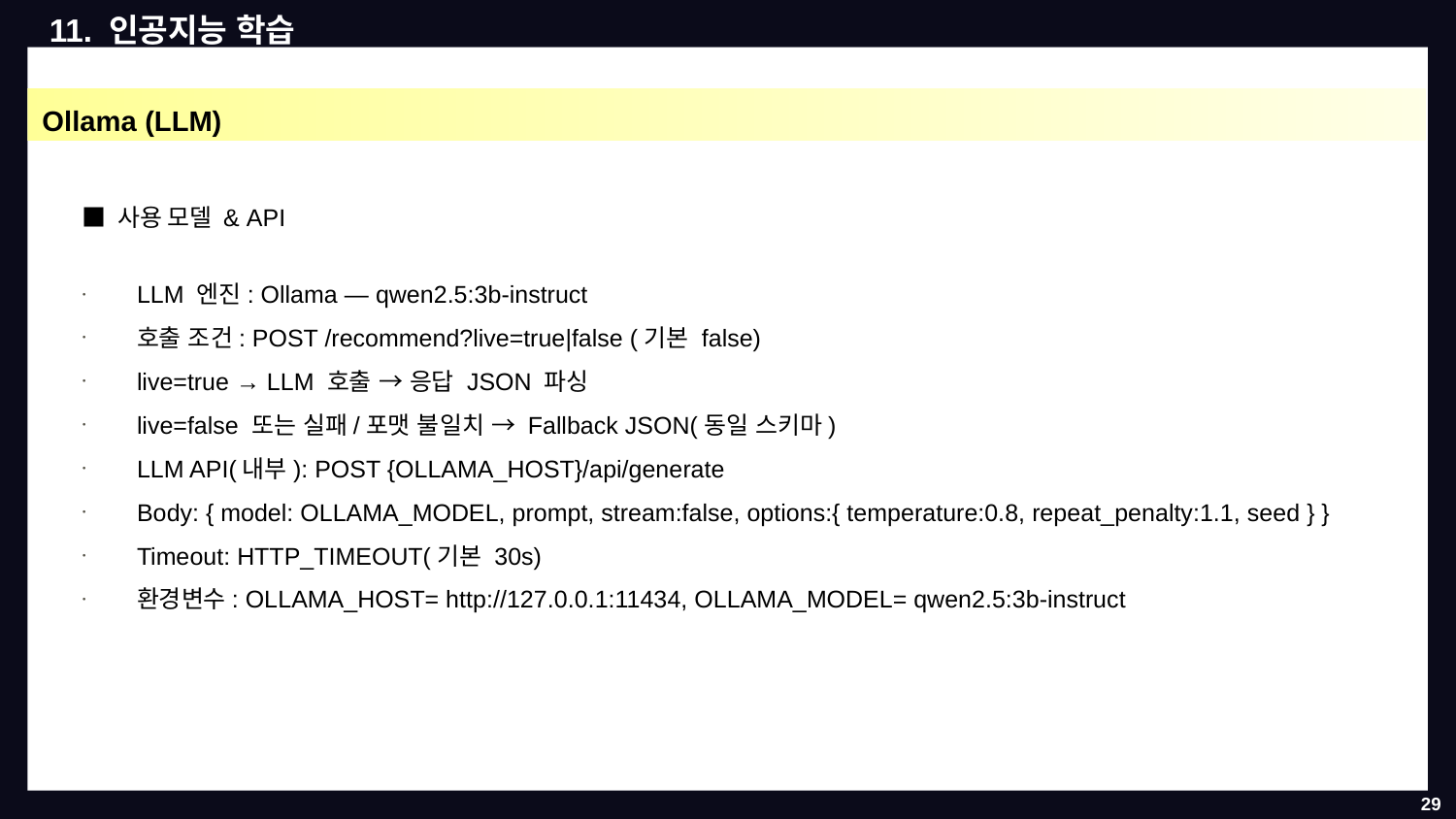

11. 인공지능 학습
Ollama (LLM)
■ 사용 모델 & API

LLM 엔진: Ollama — qwen2.5:3b-instruct
호출 조건: POST /recommend?live=true|false (기본 false)
live=true → LLM 호출 → 응답 JSON 파싱
live=false 또는 실패/포맷 불일치 → Fallback JSON(동일 스키마)
LLM API(내부): POST {OLLAMA_HOST}/api/generate
Body: { model: OLLAMA_MODEL, prompt, stream:false, options:{ temperature:0.8, repeat_penalty:1.1, seed } }
Timeout: HTTP_TIMEOUT(기본 30s)
환경변수: OLLAMA_HOST= http://127.0.0.1:11434, OLLAMA_MODEL= qwen2.5:3b-instruct
29